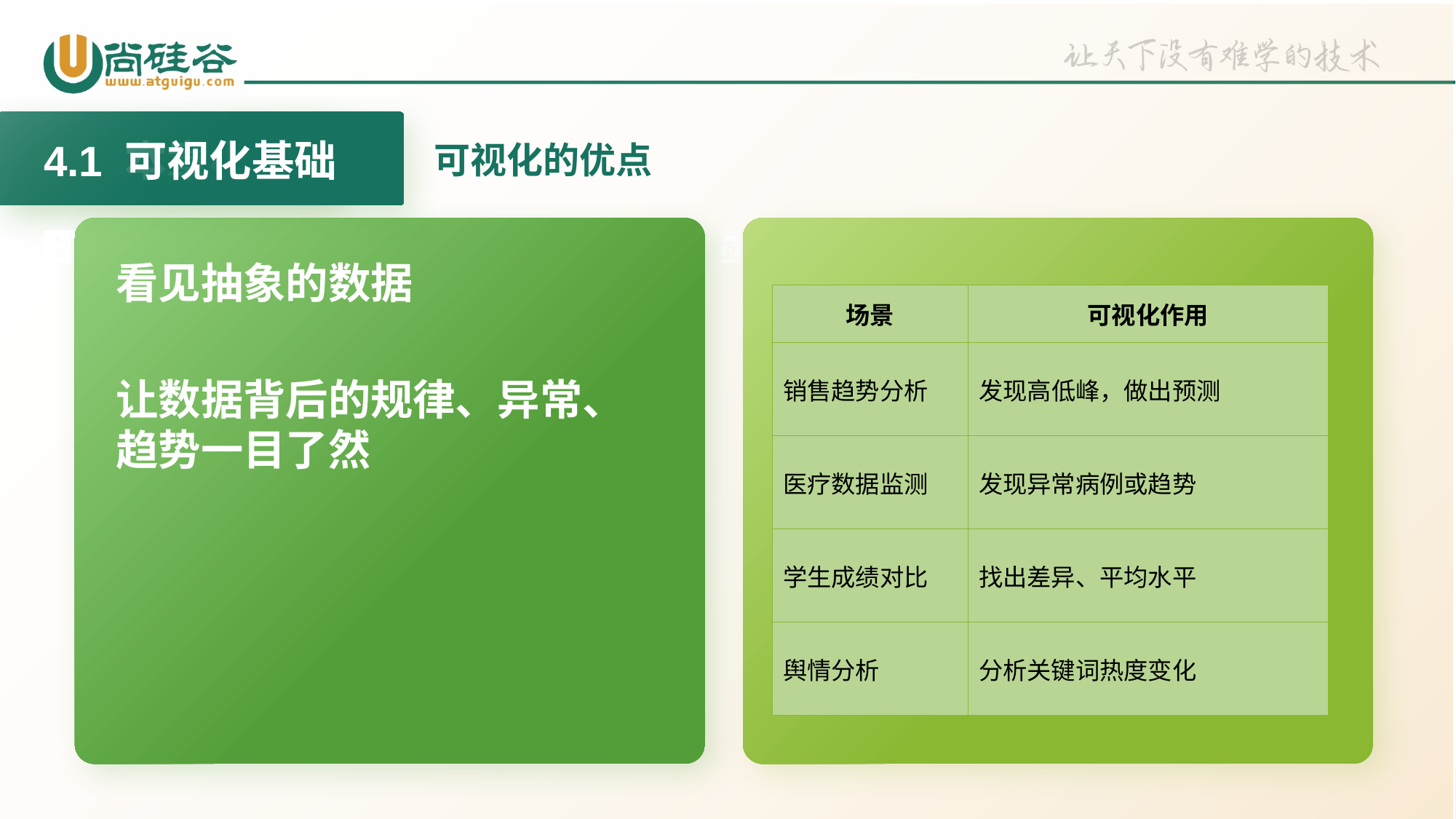

4.1 本章小结

4.1 可视化基础

可视化的优点

看见抽象的数据

让数据背后的规律、异常、趋势一目了然

| 场景 | 可视化作用 |
| --- | --- |
| 销售趋势分析 | 发现高低峰，做出预测 |
| 医疗数据监测 | 发现异常病例或趋势 |
| 学生成绩对比 | 找出差异、平均水平 |
| 舆情分析 | 分析关键词热度变化 |